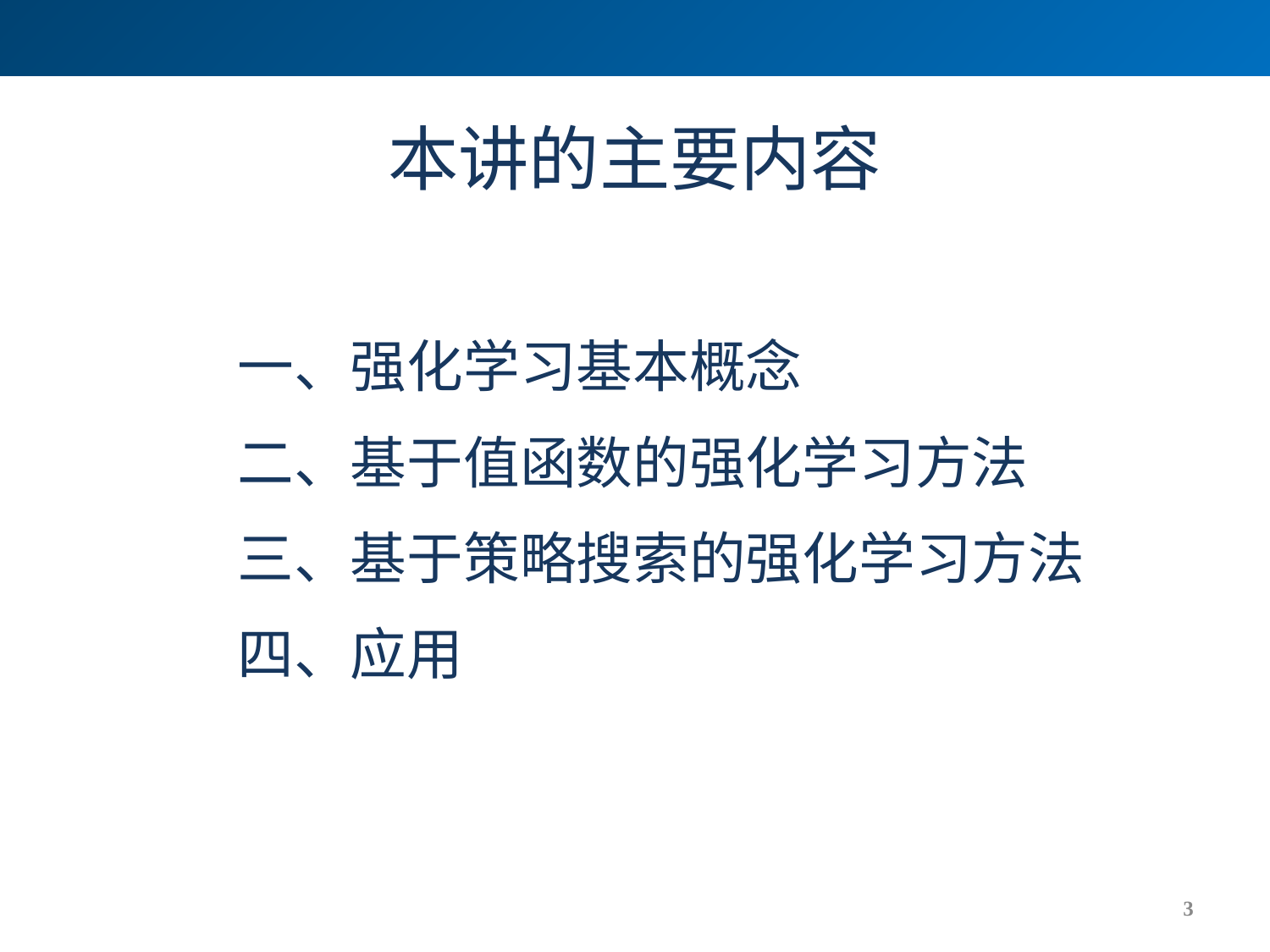

# 本讲的主要内容
一、强化学习基本概念
二、基于值函数的强化学习方法
三、基于策略搜索的强化学习方法
四、应用
3